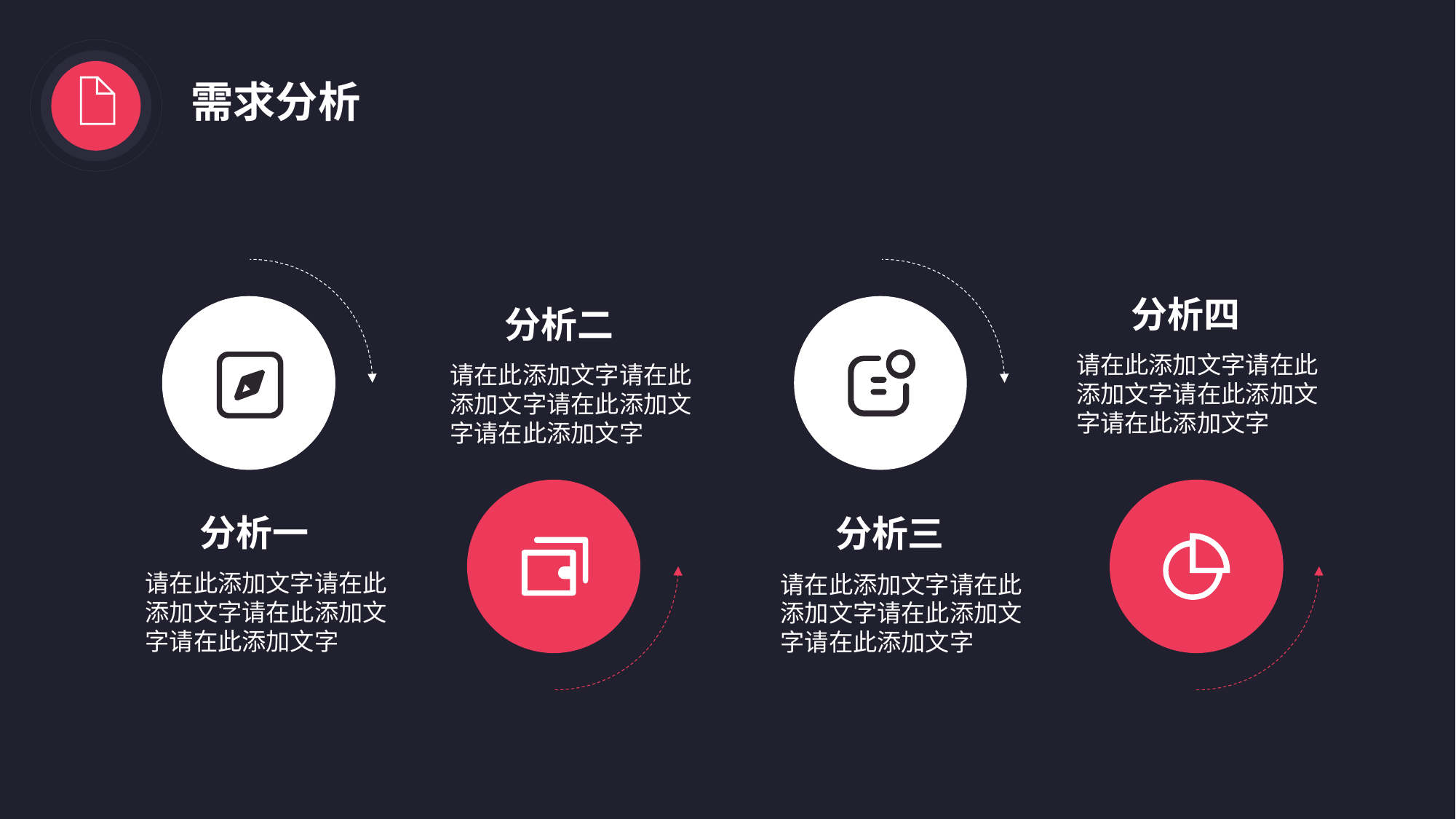

需求分析

分析四

分析二
请在此添加文字请在此添加文字请在此添加文字请在此添加文字

请在此添加文字请在此添加文字请在此添加文字请在此添加文字

分析一
分析三

请在此添加文字请在此添加文字请在此添加文字请在此添加文字
请在此添加文字请在此添加文字请在此添加文字请在此添加文字